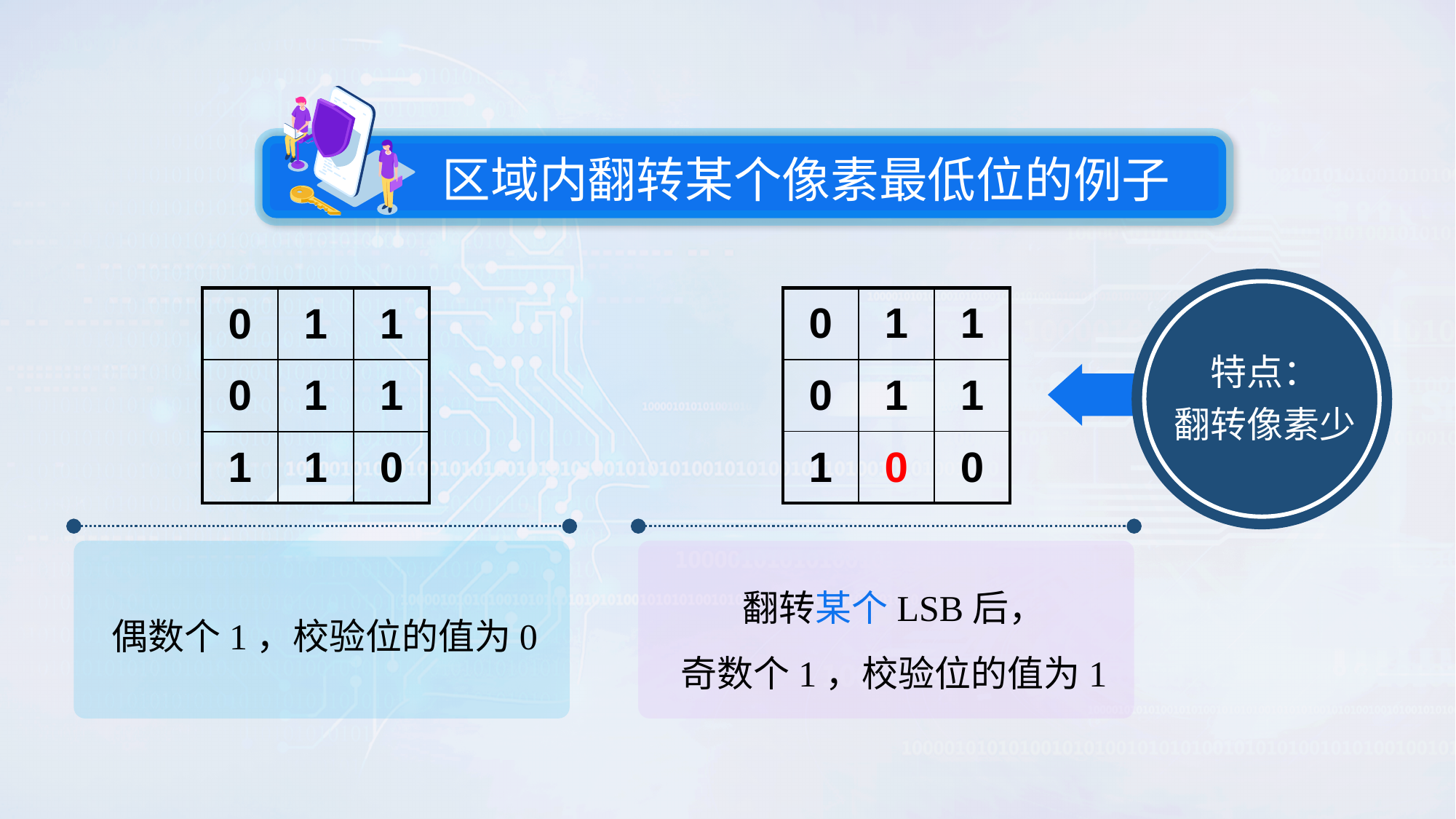

区域内翻转某个像素最低位的例子

| 0 | 1 | 1 |
| --- | --- | --- |
| 0 | 1 | 1 |
| 1 | 1 | 0 |
| 0 | 1 | 1 |
| --- | --- | --- |
| 0 | 1 | 1 |
| 1 | 0 | 0 |
特点：
翻转像素少

翻转某个LSB后，
奇数个1，校验位的值为1
偶数个1，校验位的值为0